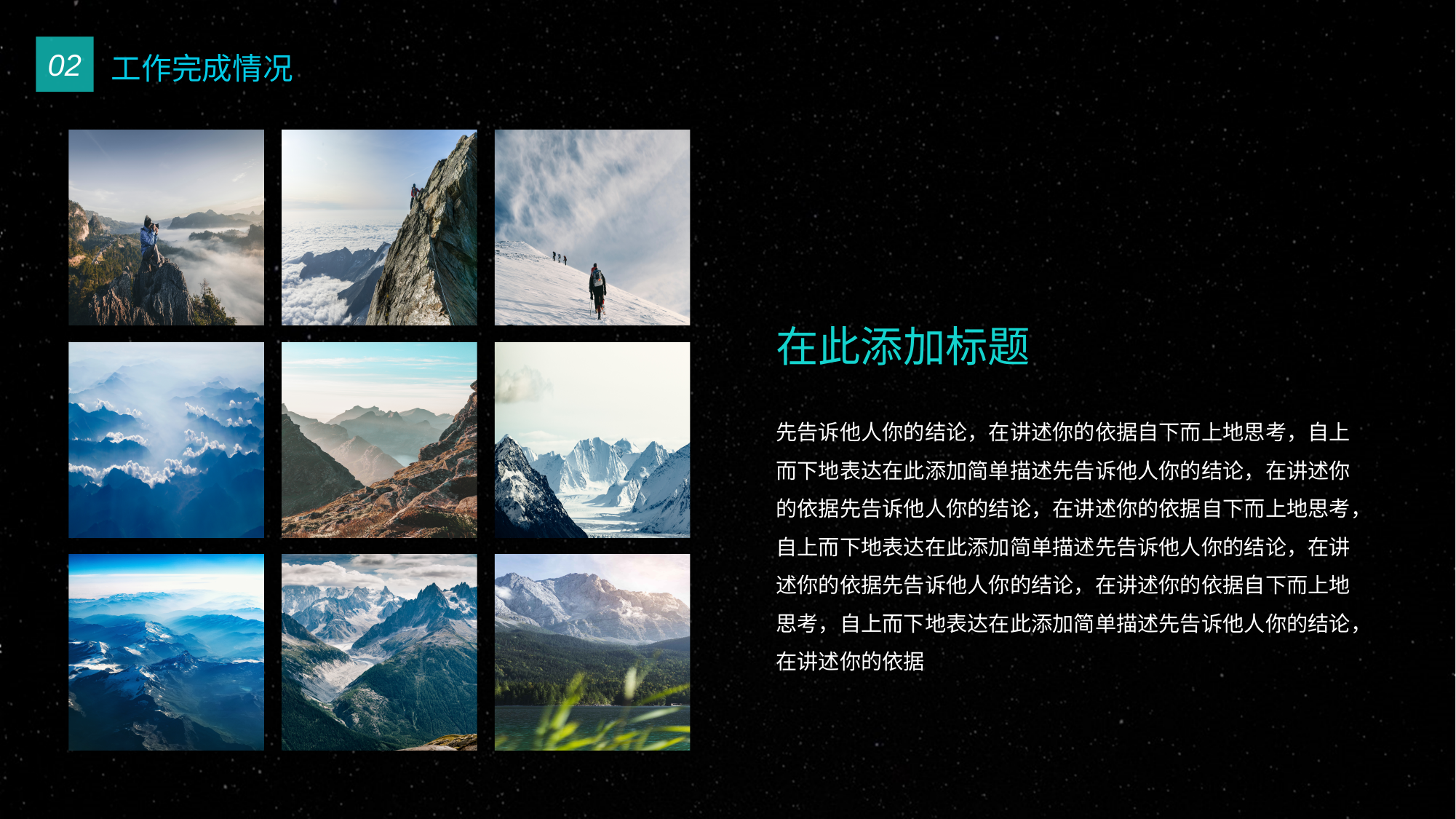

02
工作完成情况

在此添加标题
先告诉他人你的结论，在讲述你的依据自下而上地思考，自上而下地表达在此添加简单描述先告诉他人你的结论，在讲述你的依据先告诉他人你的结论，在讲述你的依据自下而上地思考，自上而下地表达在此添加简单描述先告诉他人你的结论，在讲述你的依据先告诉他人你的结论，在讲述你的依据自下而上地思考，自上而下地表达在此添加简单描述先告诉他人你的结论，在讲述你的依据